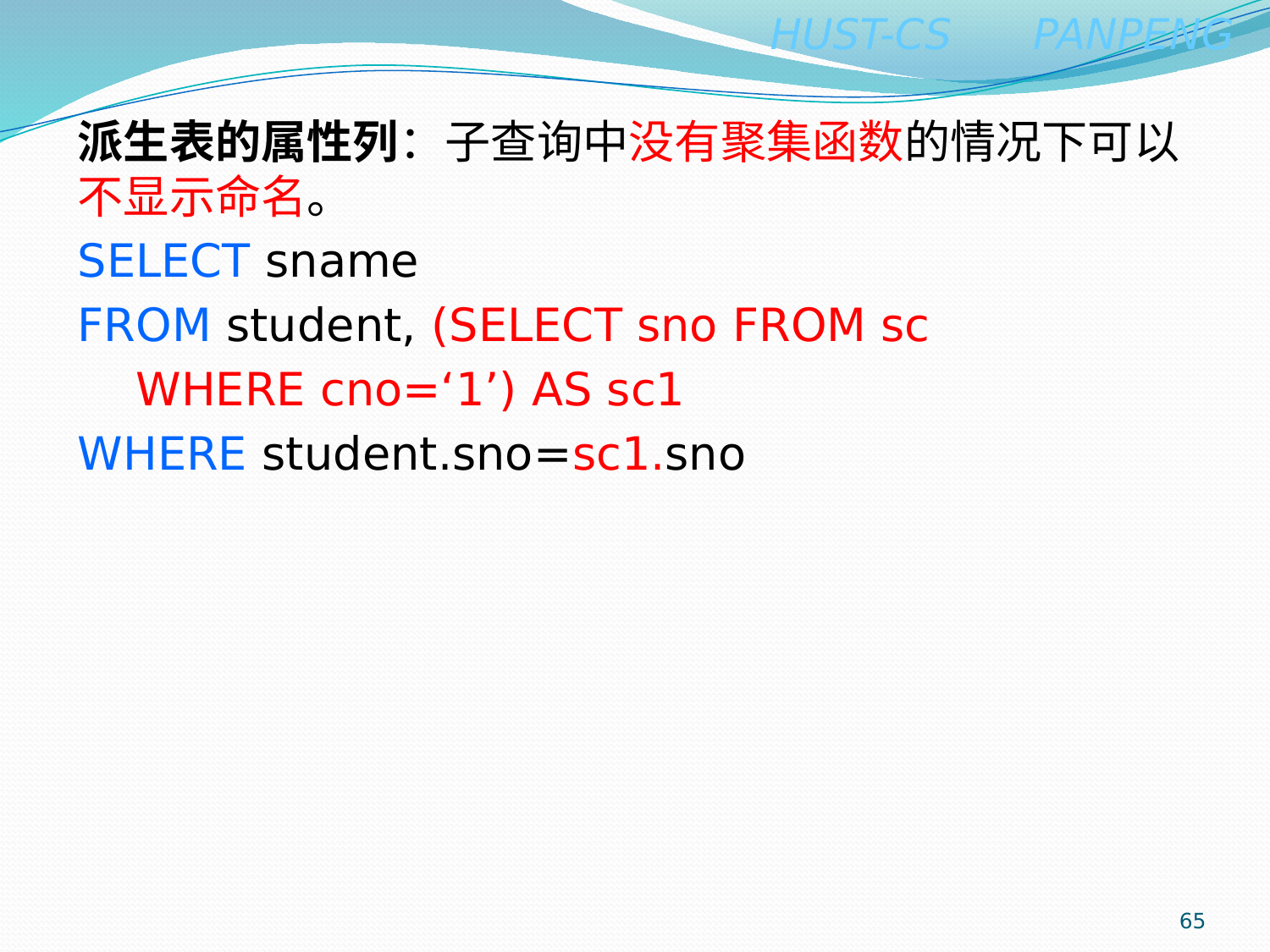

派生表的属性列：子查询中没有聚集函数的情况下可以不显示命名。
SELECT sname
FROM student, (SELECT sno FROM sc
    WHERE cno=‘1’) AS sc1
WHERE student.sno=sc1.sno
65